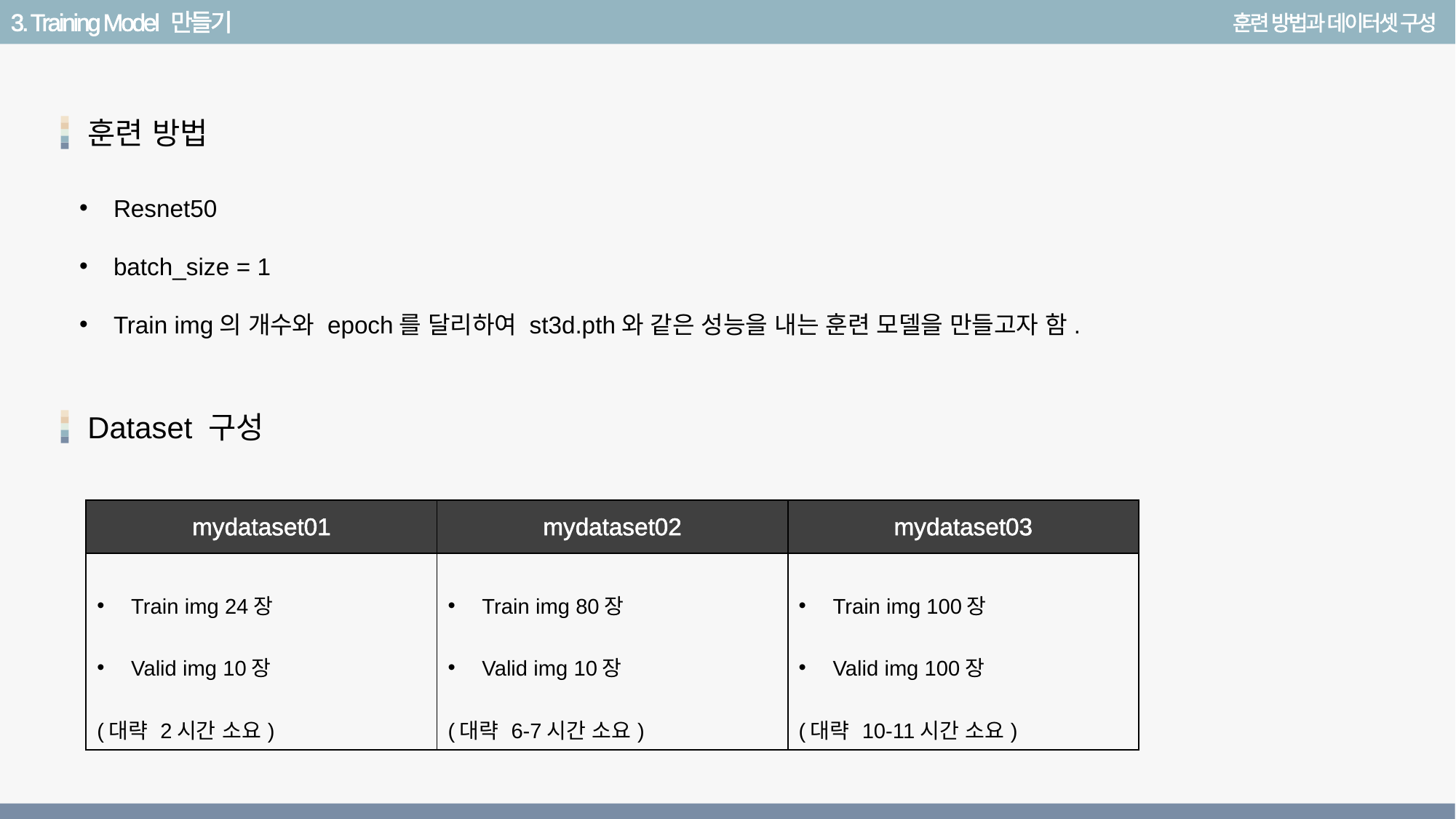

3. Training Model 만들기
훈련 방법과 데이터셋 구성
훈련 방법

Resnet50
batch_size = 1
Train img의 개수와 epoch를 달리하여 st3d.pth와 같은 성능을 내는 훈련 모델을 만들고자 함.
Dataset 구성

| mydataset01 | mydataset02 | mydataset03 |
| --- | --- | --- |
| Train img 24장 Valid img 10장 (대략 2시간 소요) | Train img 80장 Valid img 10장 (대략 6-7시간 소요) | Train img 100장 Valid img 100장 (대략 10-11시간 소요) |